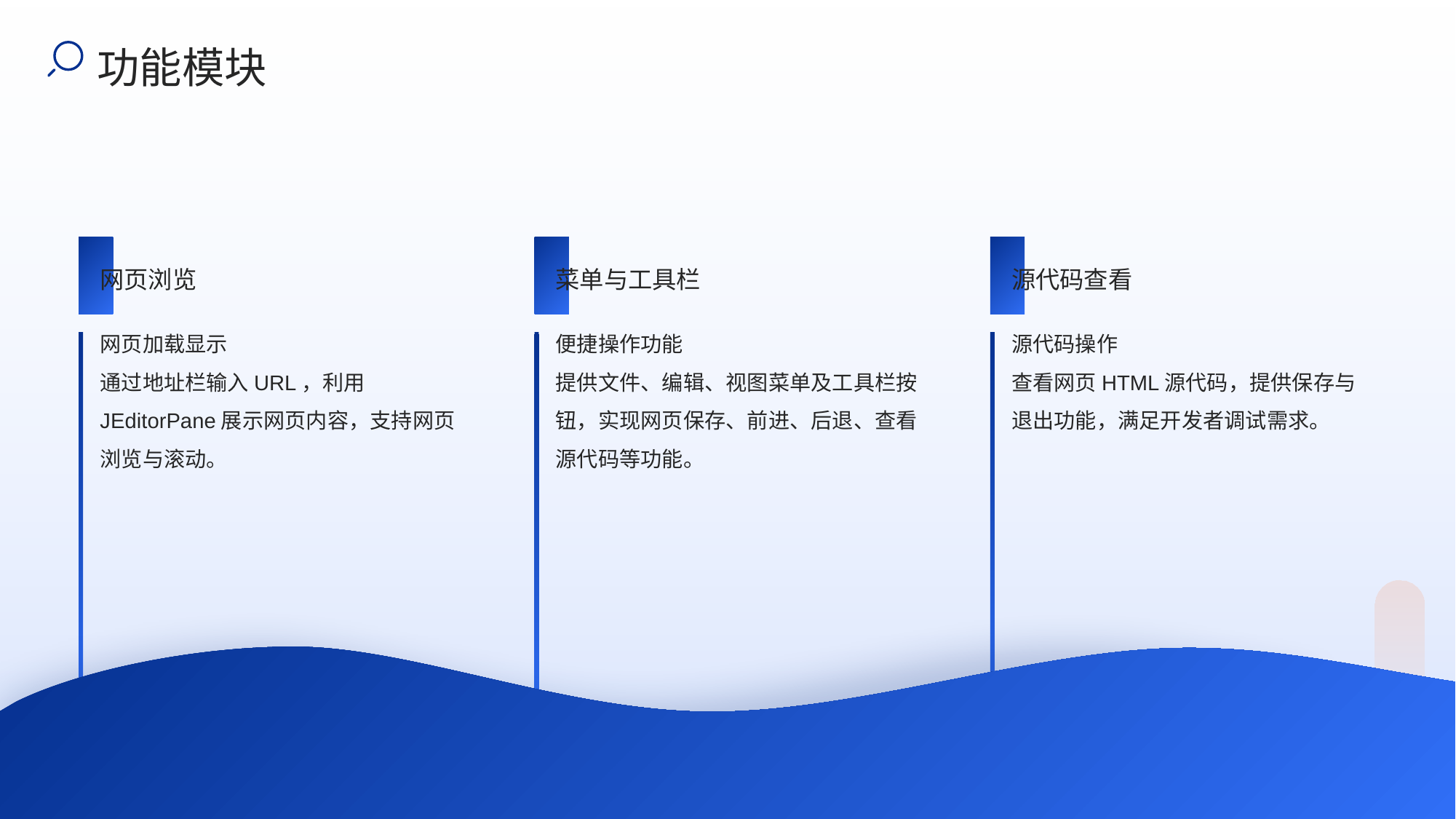

功能模块

网页浏览

菜单与工具栏

源代码查看
网页加载显示
通过地址栏输入URL，利用JEditorPane展示网页内容，支持网页浏览与滚动。
便捷操作功能
提供文件、编辑、视图菜单及工具栏按钮，实现网页保存、前进、后退、查看源代码等功能。
源代码操作
查看网页HTML源代码，提供保存与退出功能，满足开发者调试需求。